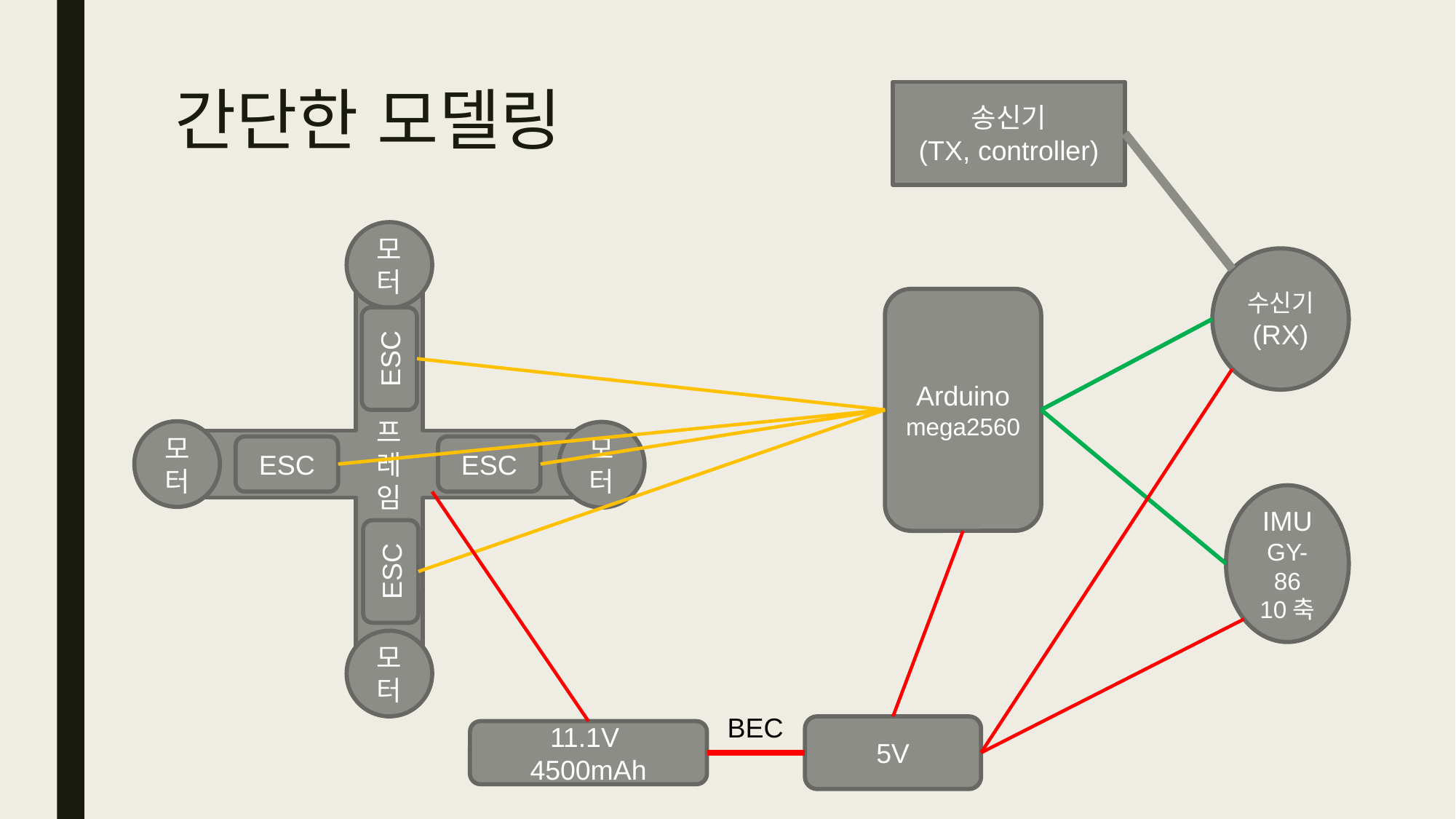

송신기
(TX, controller)
# 간단한 모델링
모터
프레임
수신기
(RX)
Arduino
mega2560
ESC
모터
모터
ESC
ESC
IMU
GY-86
10축
ESC
모터
BEC
5V
11.1V
4500mAh